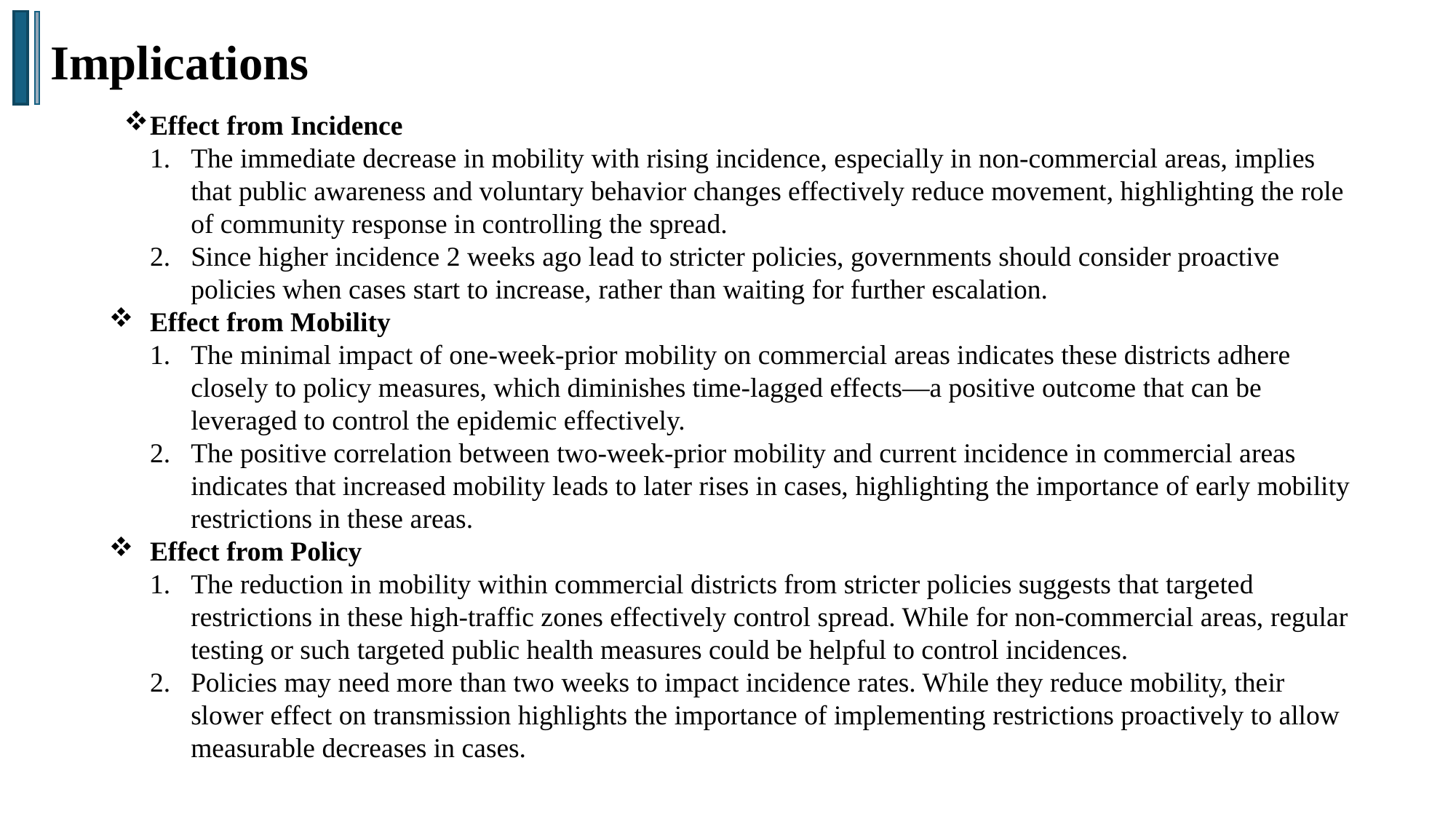

Implications
行业PPT模板http://www.1ppt.com/hangye/
Effect from Incidence
The immediate decrease in mobility with rising incidence, especially in non-commercial areas, implies that public awareness and voluntary behavior changes effectively reduce movement, highlighting the role of community response in controlling the spread.
Since higher incidence 2 weeks ago lead to stricter policies, governments should consider proactive policies when cases start to increase, rather than waiting for further escalation.
Effect from Mobility
The minimal impact of one-week-prior mobility on commercial areas indicates these districts adhere closely to policy measures, which diminishes time-lagged effects—a positive outcome that can be leveraged to control the epidemic effectively.
The positive correlation between two-week-prior mobility and current incidence in commercial areas indicates that increased mobility leads to later rises in cases, highlighting the importance of early mobility restrictions in these areas.
Effect from Policy
The reduction in mobility within commercial districts from stricter policies suggests that targeted restrictions in these high-traffic zones effectively control spread. While for non-commercial areas, regular testing or such targeted public health measures could be helpful to control incidences.
Policies may need more than two weeks to impact incidence rates. While they reduce mobility, their slower effect on transmission highlights the importance of implementing restrictions proactively to allow measurable decreases in cases.